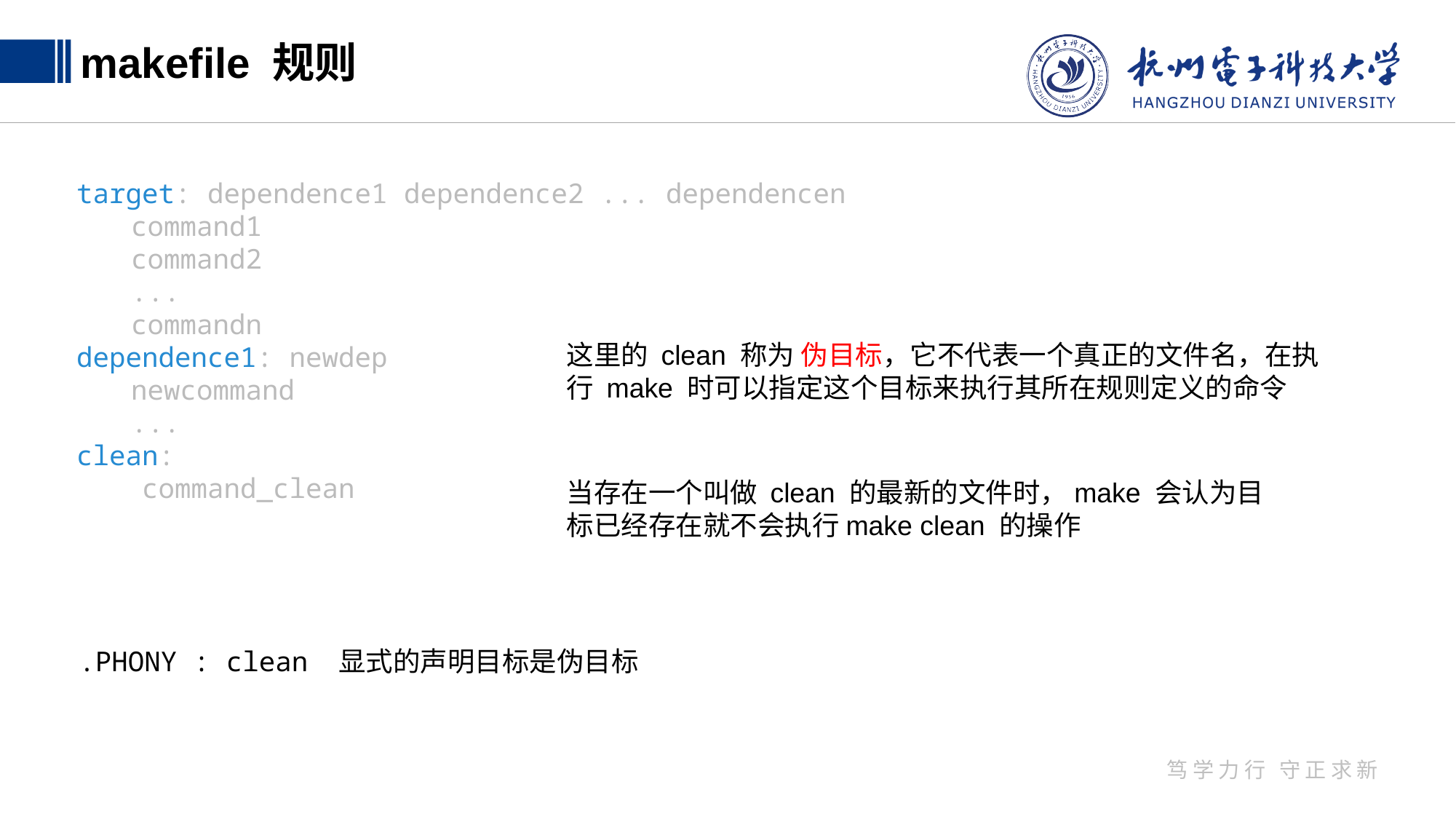

makefile 规则
target: dependence1 dependence2 ... dependencen
command1
command2
...
commandn
dependence1: newdep
newcommand
...
clean:
    command_clean
这里的 clean 称为 伪目标，它不代表一个真正的文件名，在执行 make 时可以指定这个目标来执行其所在规则定义的命令
当存在一个叫做 clean 的最新的文件时，make 会认为目标已经存在就不会执行make clean 的操作
.PHONY : clean
显式的声明目标是伪目标
笃学力行 守正求新